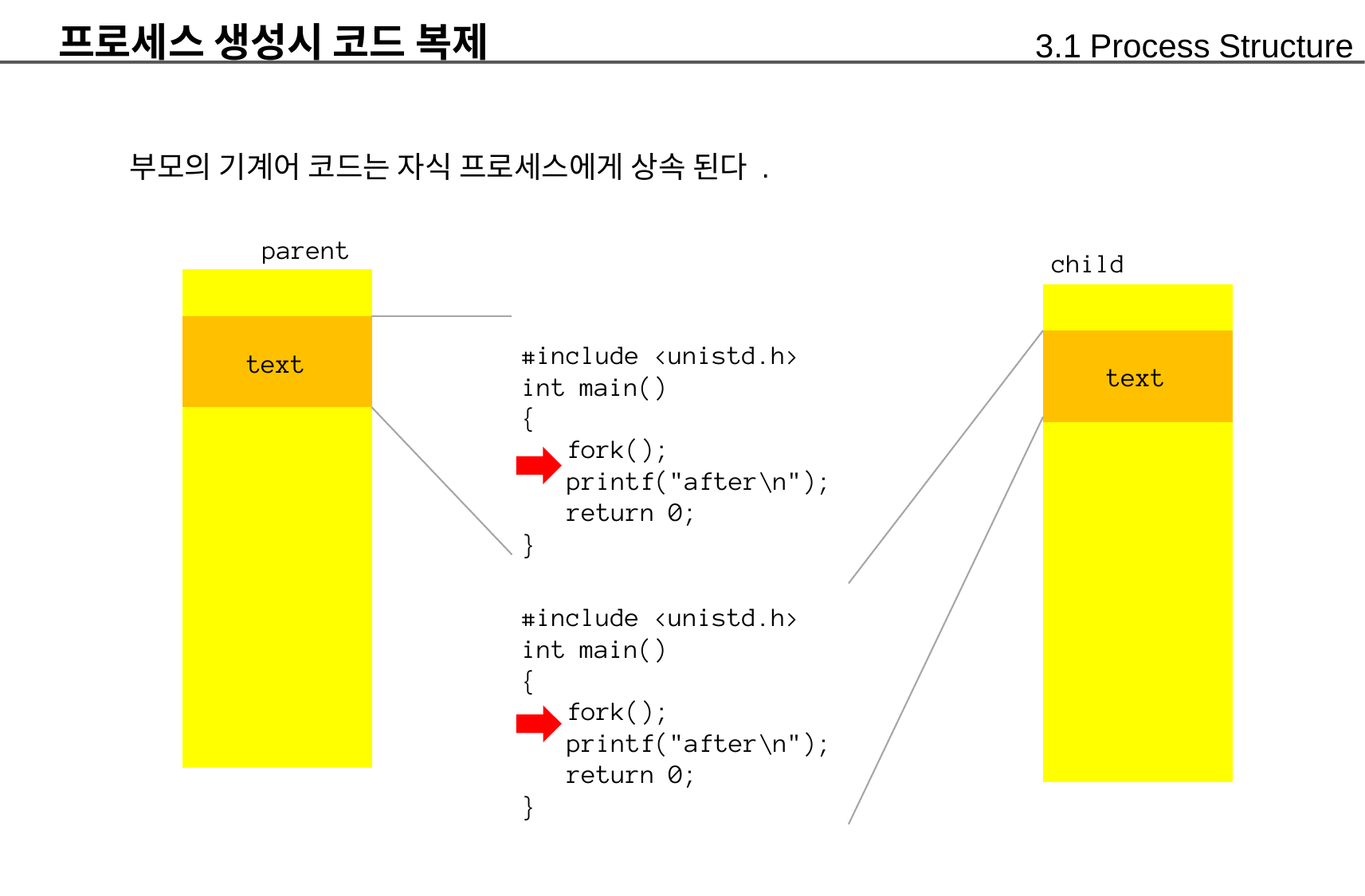

프로세스 생성시 코드 복제

	부모의 기계어 코드는 자식 프로세스에게 상속 된다 .

		parent
3.1 Process Structure

	child

#include  <unistd.h>
int  main()
{
	fork();
	printf("after\n");
	return  0;
}

#include  <unistd.h>
int  main()
{
	fork();
	printf("after\n");
	return  0;
}
text
text